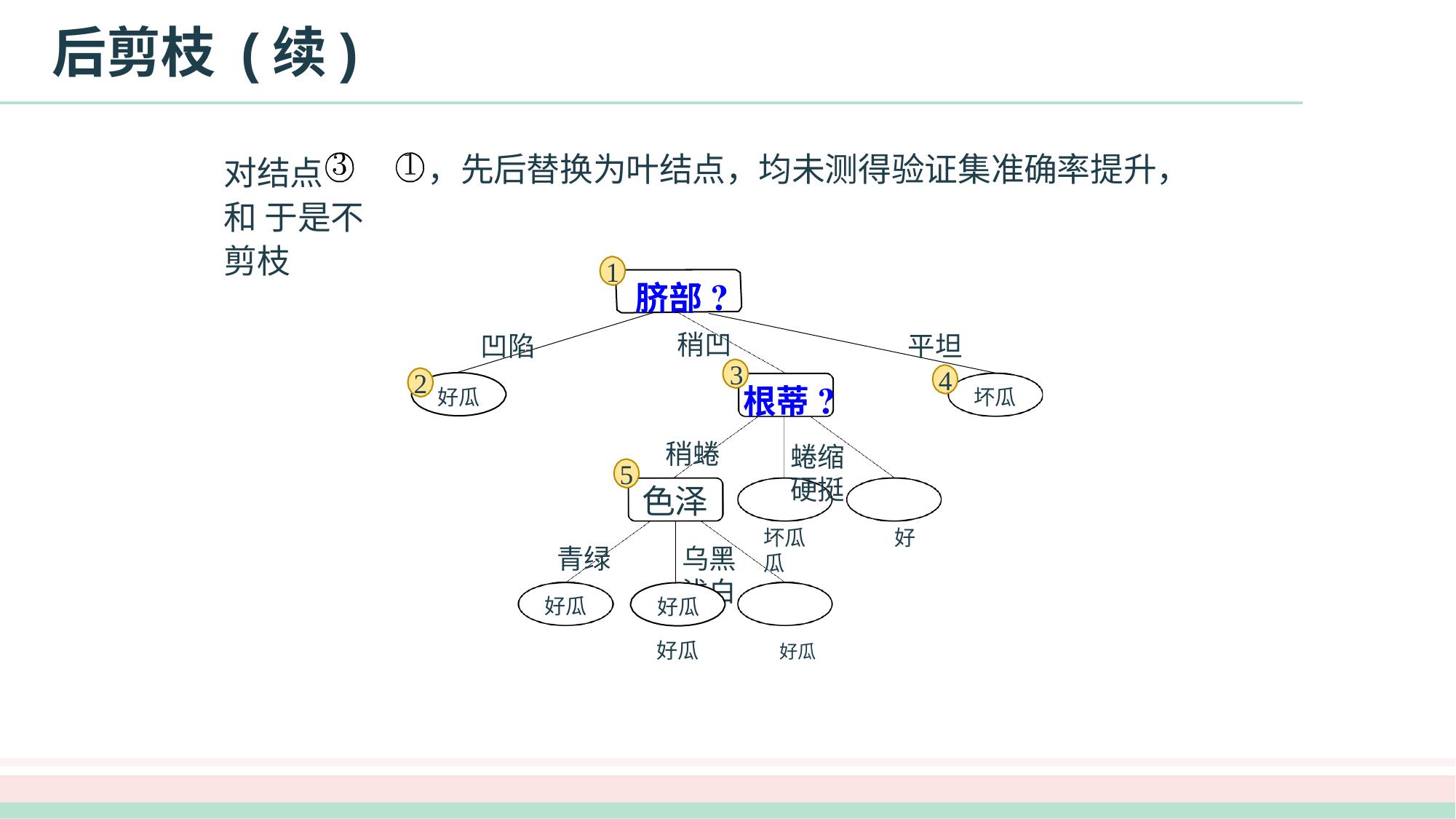

# 后剪枝 (续)
，先后替换为叶结点，均未测得验证集准确率提升，
对结点	和 于是不剪枝

1

脐部?

凹陷
稍凹
3
平坦
4

2

根蒂?
蜷缩	硬挺
坏瓜	好瓜
好瓜
坏瓜
稍蜷
色泽
乌黑	浅白
好瓜	好瓜
5

青绿
好瓜

好瓜